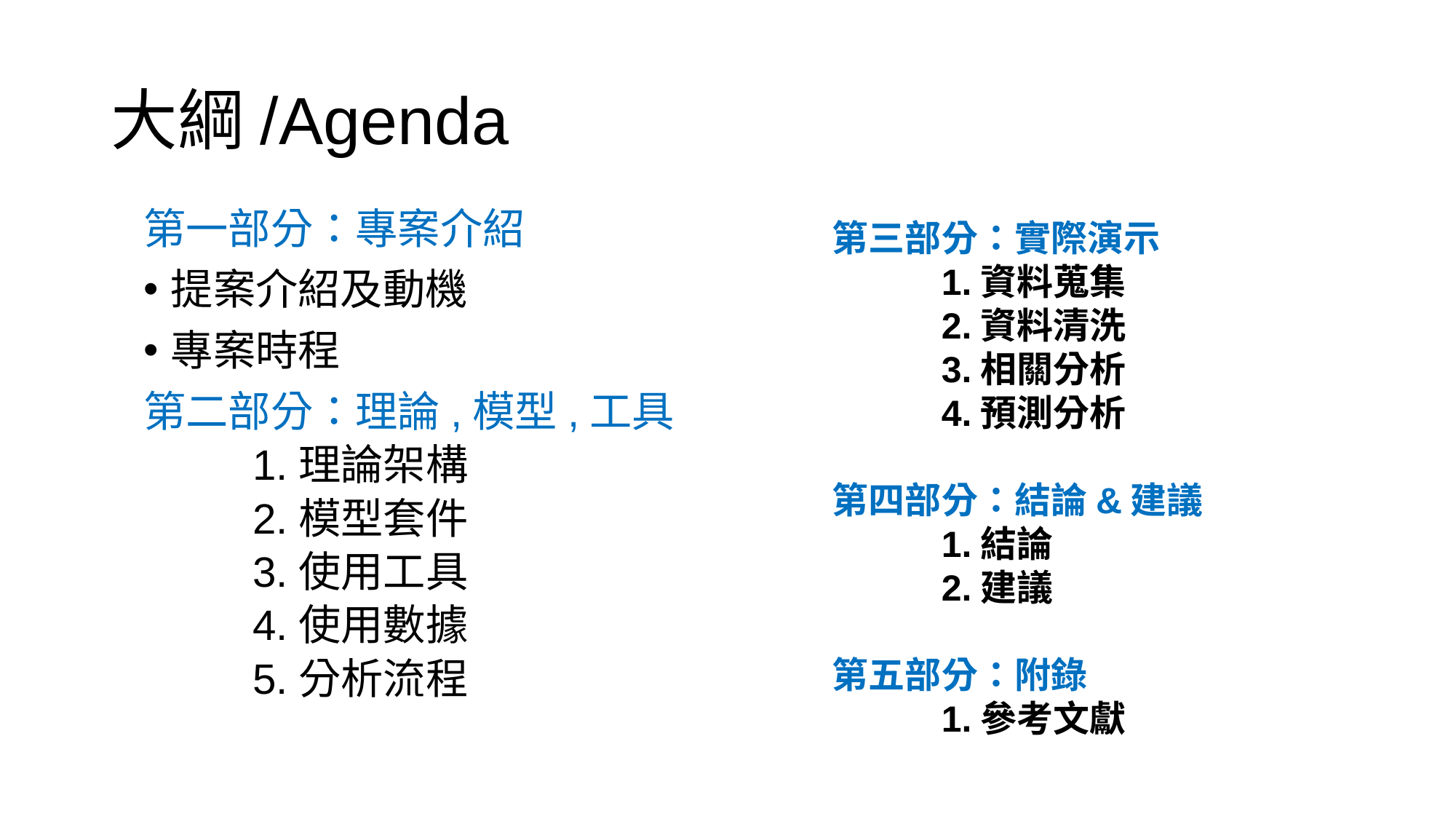

# 大綱/Agenda
第一部分：專案介紹
提案介紹及動機
專案時程
第二部分：理論,模型,工具
1.理論架構
2.模型套件
3.使用工具
4.使用數據
5.分析流程

第三部分：實際演示
	1.資料蒐集
	2.資料清洗
	3.相關分析
	4.預測分析

第四部分：結論&建議
	1.結論
	2.建議

第五部分：附錄
	1.參考文獻